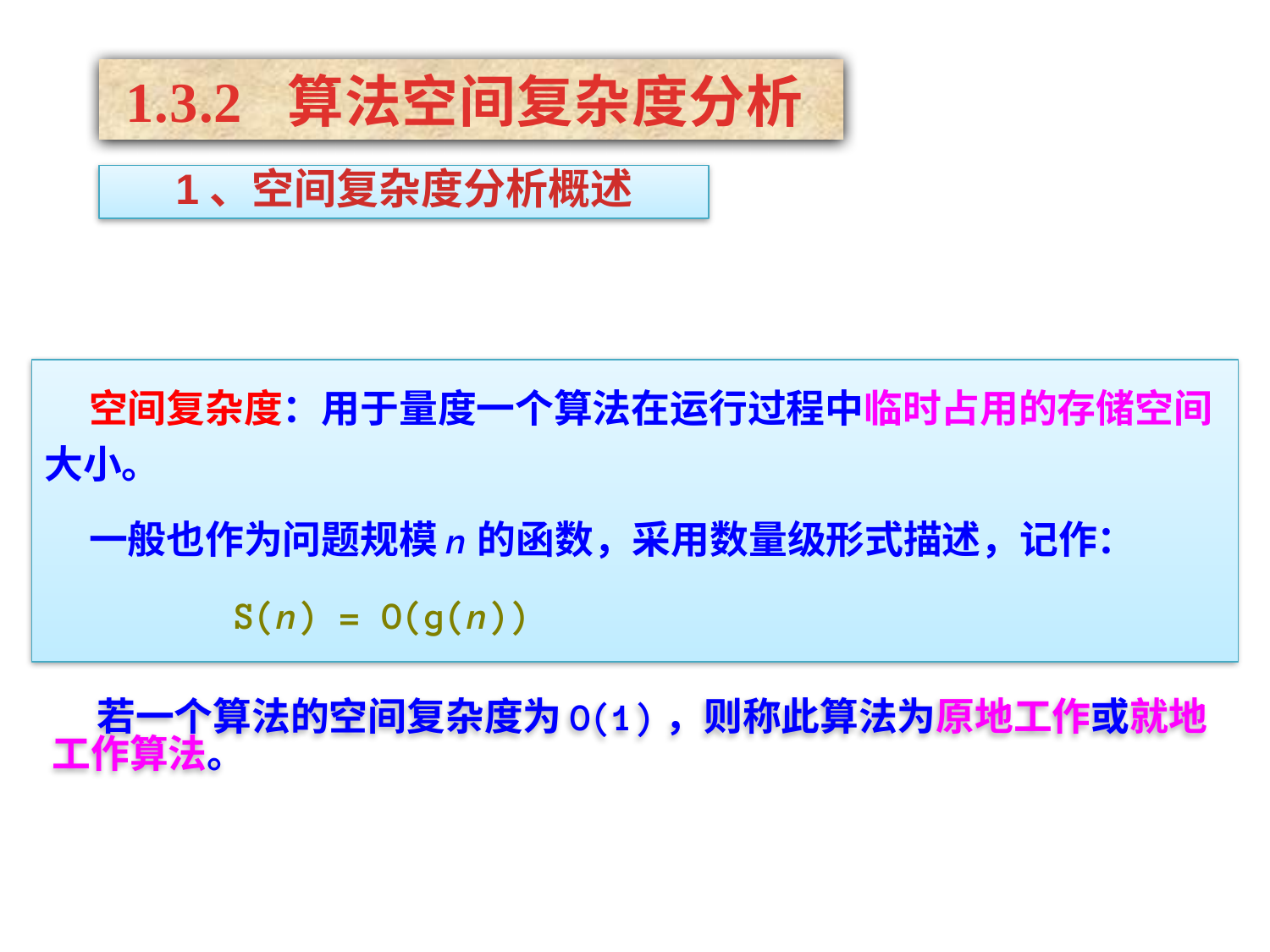

1.3.2  算法空间复杂度分析
1、空间复杂度分析概述
    空间复杂度：用于量度一个算法在运行过程中临时占用的存储空间大小。
    一般也作为问题规模n的函数，采用数量级形式描述，记作：
         S(n) = O(g(n))
    若一个算法的空间复杂度为O(1)，则称此算法为原地工作或就地工作算法。